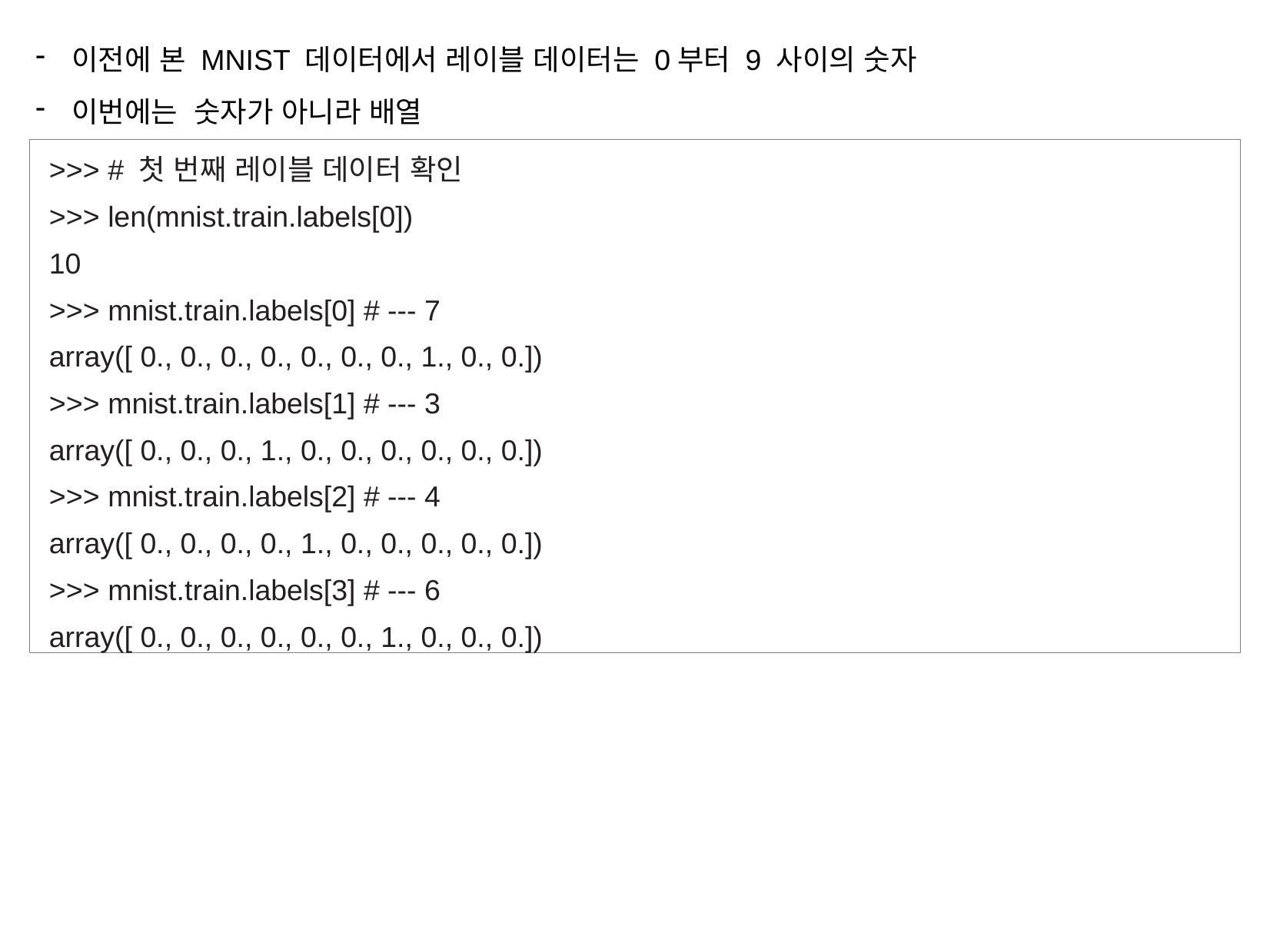

이전에 본 MNIST 데이터에서 레이블 데이터는 0부터 9 사이의 숫자
이번에는  숫자가 아니라 배열
>>> # 첫 번째 레이블 데이터 확인
>>> len(mnist.train.labels[0])
10
>>> mnist.train.labels[0] # --- 7
array([ 0., 0., 0., 0., 0., 0., 0., 1., 0., 0.])
>>> mnist.train.labels[1] # --- 3
array([ 0., 0., 0., 1., 0., 0., 0., 0., 0., 0.])
>>> mnist.train.labels[2] # --- 4
array([ 0., 0., 0., 0., 1., 0., 0., 0., 0., 0.])
>>> mnist.train.labels[3] # --- 6
array([ 0., 0., 0., 0., 0., 0., 1., 0., 0., 0.])